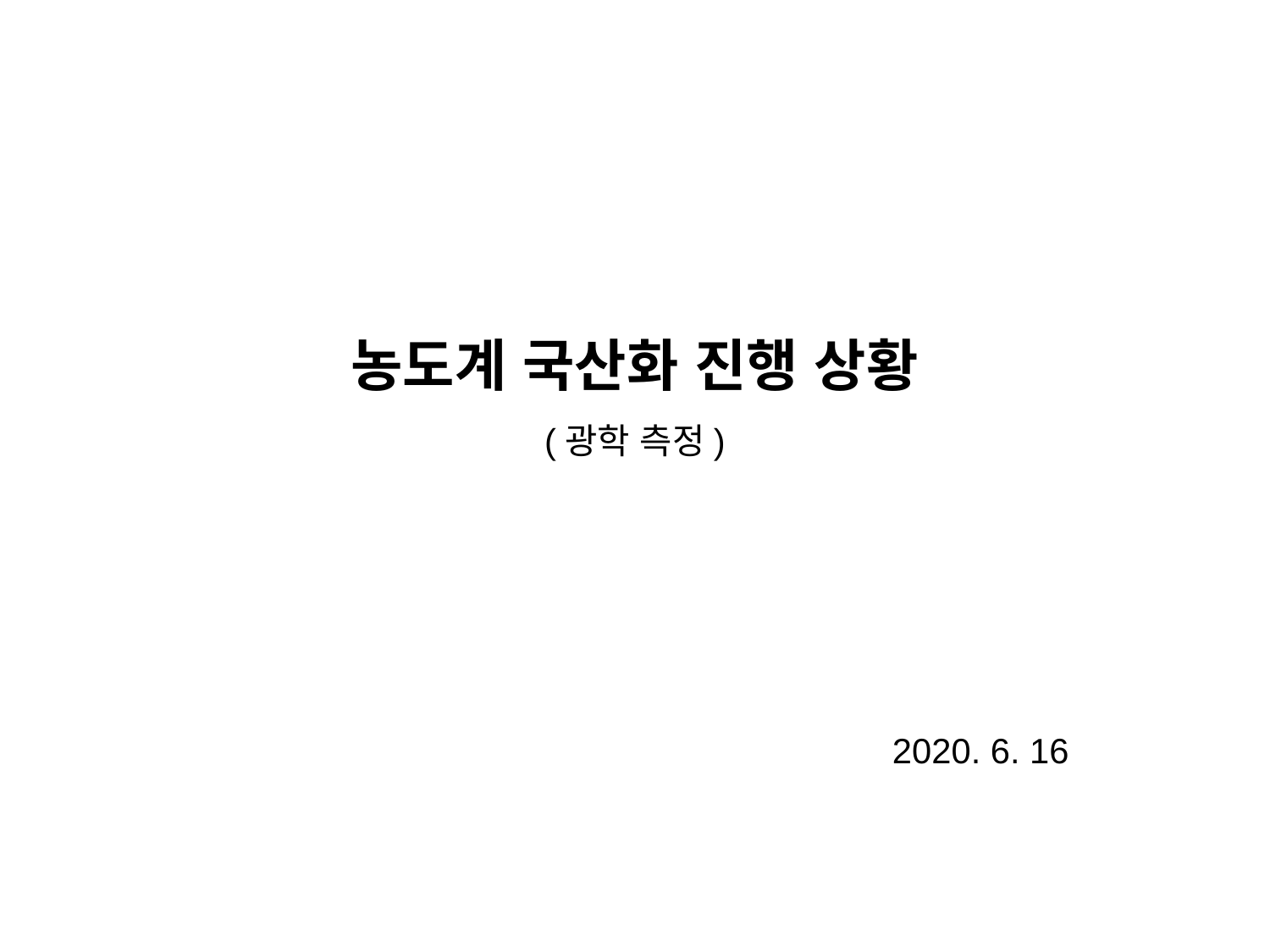

농도계 국산화 진행 상황
(광학 측정)
2020. 6. 16